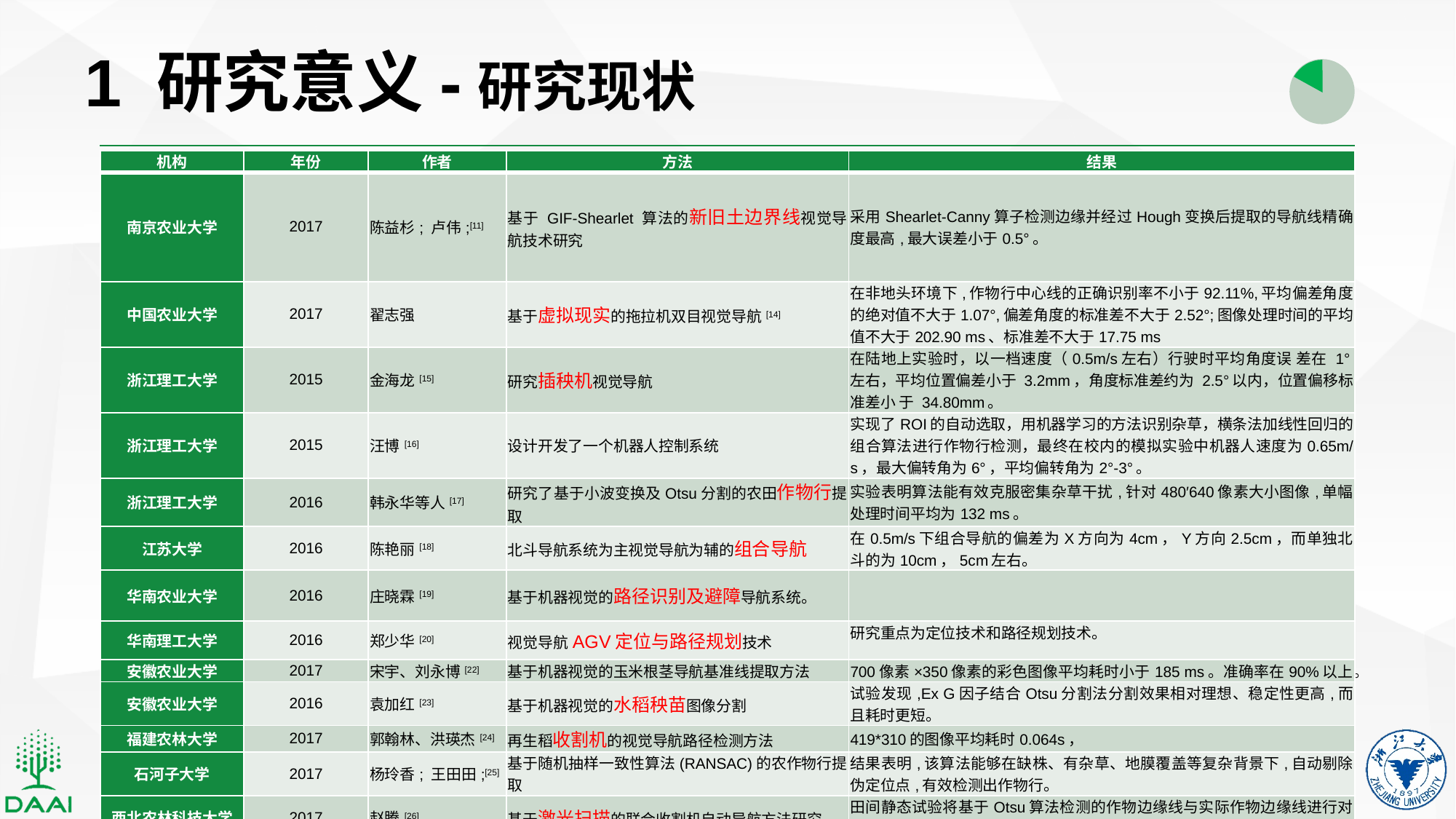

1 研究意义-研究现状

| 机构 | 年份 | 作者 | 方法 | 结果 |
| --- | --- | --- | --- | --- |
| 南京农业大学 | 2017 | 陈益杉; 卢伟;[11] | 基于 GIF-Shearlet 算法的新旧土边界线视觉导航技术研究 | 采用Shearlet-Canny算子检测边缘并经过Hough变换后提取的导航线精确度最高,最大误差小于0.5°。 |
| 中国农业大学 | 2017 | 翟志强 | 基于虚拟现实的拖拉机双目视觉导航[14] | 在非地头环境下,作物行中心线的正确识别率不小于92.11%,平均偏差角度的绝对值不大于1.07°,偏差角度的标准差不大于2.52°;图像处理时间的平均值不大于202.90 ms、标准差不大于17.75 ms |
| 浙江理工大学 | 2015 | 金海龙[15] | 研究插秧机视觉导航 | 在陆地上实验时，以一档速度（0.5m/s左右）行驶时平均角度误 差在 1°左右，平均位置偏差小于 3.2mm，角度标准差约为 2.5°以内，位置偏移标准差小 于 34.80mm。 |
| 浙江理工大学 | 2015 | 汪博[16] | 设计开发了一个机器人控制系统 | 实现了ROI的自动选取，用机器学习的方法识别杂草，横条法加线性回归的组合算法进行作物行检测，最终在校内的模拟实验中机器人速度为0.65m/s，最大偏转角为6°，平均偏转角为2°-3°。 |
| 浙江理工大学 | 2016 | 韩永华等人[17] | 研究了基于小波变换及Otsu分割的农田作物行提取 | 实验表明算法能有效克服密集杂草干扰,针对480′640像素大小图像,单幅处理时间平均为132 ms。 |
| 江苏大学 | 2016 | 陈艳丽[18] | 北斗导航系统为主视觉导航为辅的组合导航 | 在0.5m/s下组合导航的偏差为X方向为4cm，Y方向2.5cm，而单独北斗的为10cm，5cm左右。 |
| 华南农业大学 | 2016 | 庄晓霖[19] | 基于机器视觉的路径识别及避障导航系统。 |  |
| 华南理工大学 | 2016 | 郑少华[20] | 视觉导航AGV定位与路径规划技术 | 研究重点为定位技术和路径规划技术。 |
| 安徽农业大学 | 2017 | 宋宇、刘永博[22] | 基于机器视觉的玉米根茎导航基准线提取方法 | 700像素×350像素的彩色图像平均耗时小于185 ms。准确率在90%以上。 |
| 安徽农业大学 | 2016 | 袁加红[23] | 基于机器视觉的水稻秧苗图像分割 | 试验发现,Ex G因子结合Otsu分割法分割效果相对理想、稳定性更高,而且耗时更短。 |
| 福建农林大学 | 2017 | 郭翰林、洪瑛杰[24] | 再生稻收割机的视觉导航路径检测方法 | 419\*310的图像平均耗时0.064s， |
| 石河子大学 | 2017 | 杨玲香; 王田田;[25] | 基于随机抽样一致性算法(RANSAC)的农作物行提取 | 结果表明,该算法能够在缺株、有杂草、地膜覆盖等复杂背景下,自动剔除伪定位点,有效检测出作物行。 |
| 西北农林科技大学 | 2017 | 赵腾[26] | 基于激光扫描的联合收割机自动导航方法研究 | 田间静态试验将基于Otsu算法检测的作物边缘线与实际作物边缘线进行对比,最大偏差为8.3 cm,平均偏差为5.4 cm,标准差为3 cm |
2018/10/25
浙江大学硕士开题报告
7